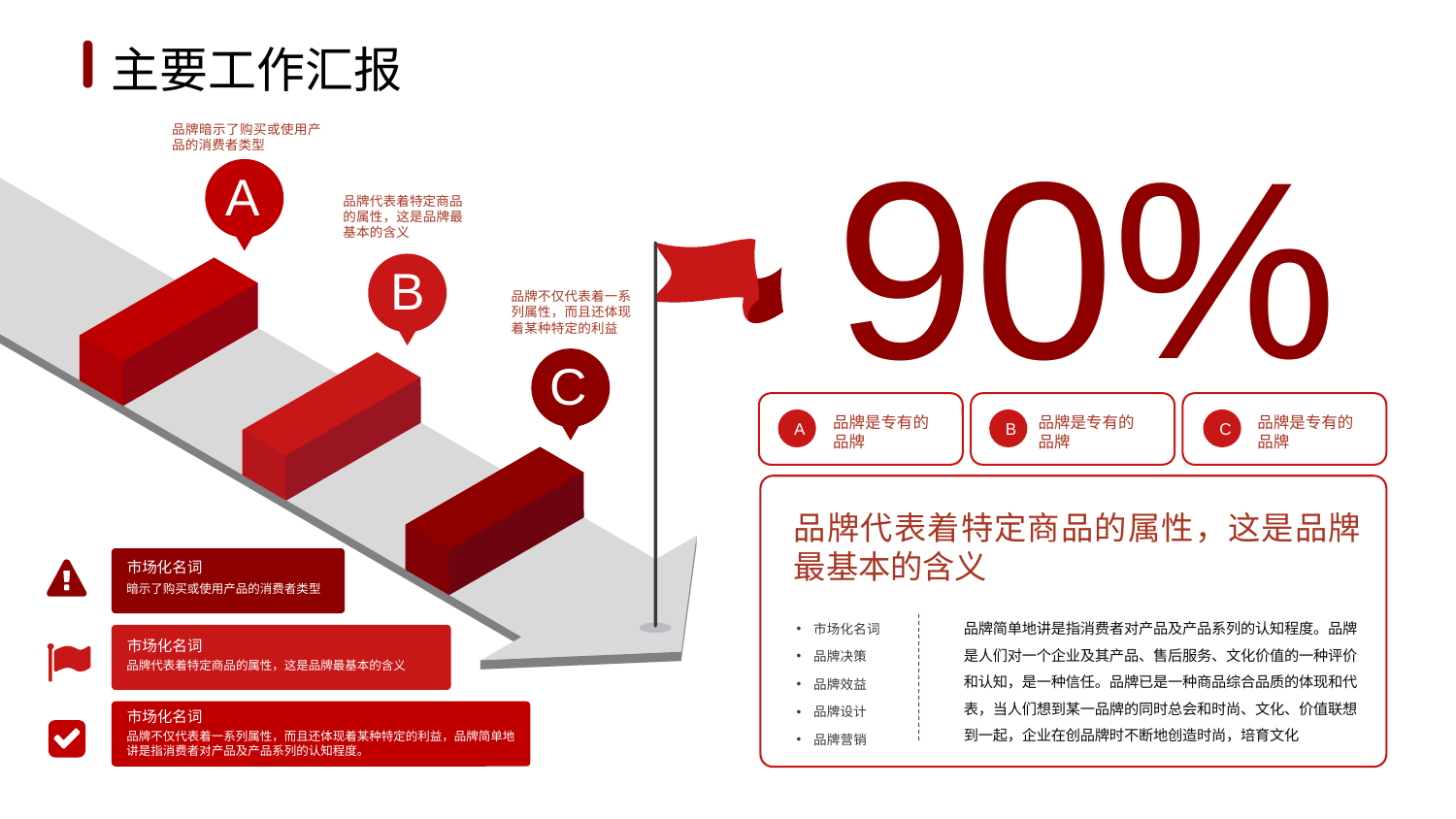

1
2
3
4
5
6
主要工作汇报

90%
品牌暗示了购买或使用产品的消费者类型
A

品牌代表着特定商品的属性，这是品牌最基本的含义

B

品牌不仅代表着一系列属性，而且还体现着某种特定的利益

C

品牌是专有的品牌
品牌是专有的品牌
品牌是专有的品牌
A
B
C

品牌代表着特定商品的属性，这是品牌最基本的含义

市场化名词

暗示了购买或使用产品的消费者类型
品牌简单地讲是指消费者对产品及产品系列的认知程度。品牌是人们对一个企业及其产品、售后服务、文化价值的一种评价和认知，是一种信任。品牌已是一种商品综合品质的体现和代表，当人们想到某一品牌的同时总会和时尚、文化、价值联想到一起，企业在创品牌时不断地创造时尚，培育文化
市场化名词
品牌决策
品牌效益
品牌设计
品牌营销

市场化名词

品牌代表着特定商品的属性，这是品牌最基本的含义

市场化名词

品牌不仅代表着一系列属性，而且还体现着某种特定的利益，品牌简单地讲是指消费者对产品及产品系列的认知程度。